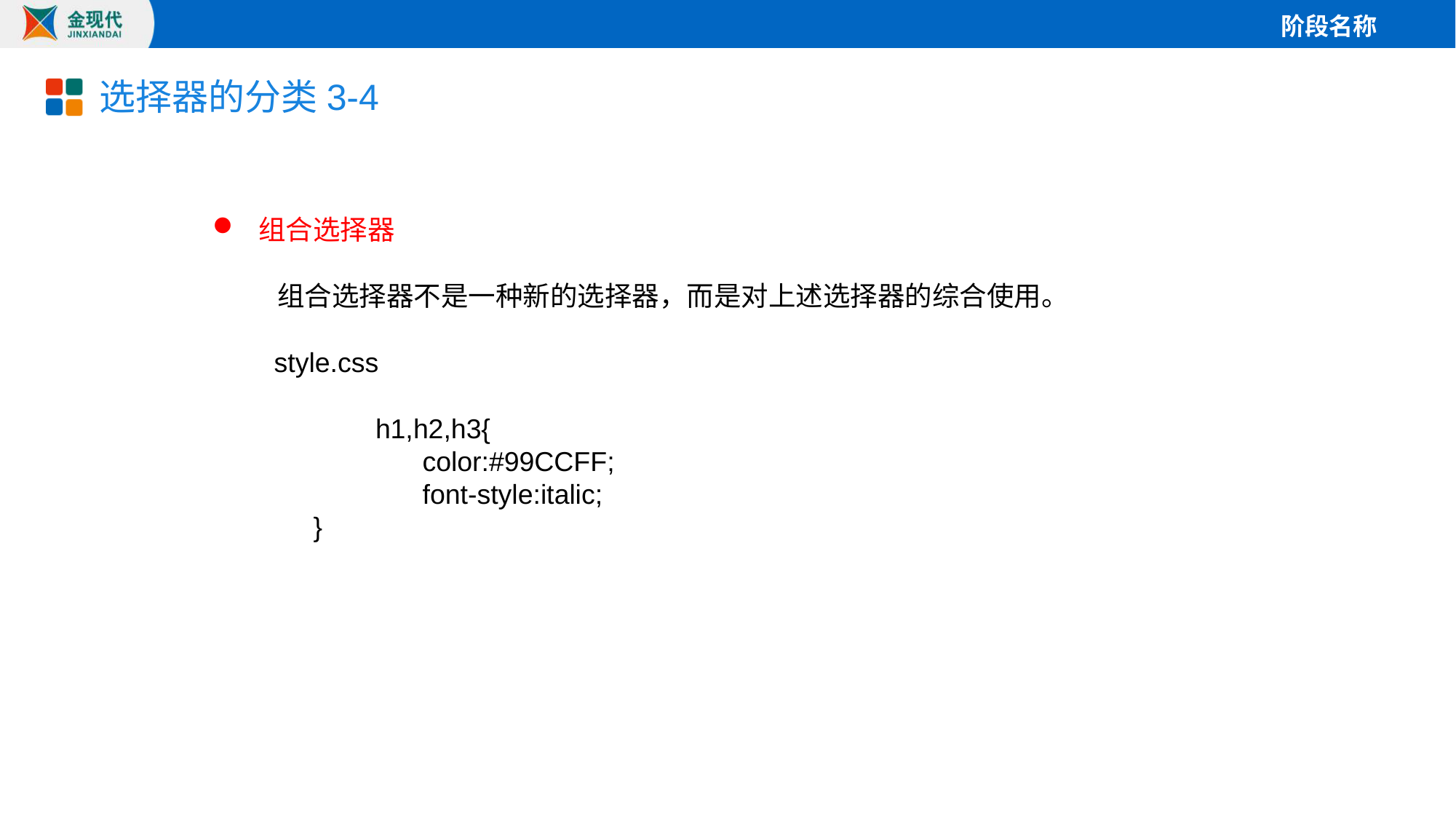

# 选择器的分类3-4
  组合选择器
  组合选择器不是一种新的选择器，而是对上述选择器的综合使用。
  style.css
	 h1,h2,h3{
		color:#99CCFF;
		font-style:italic;
	}